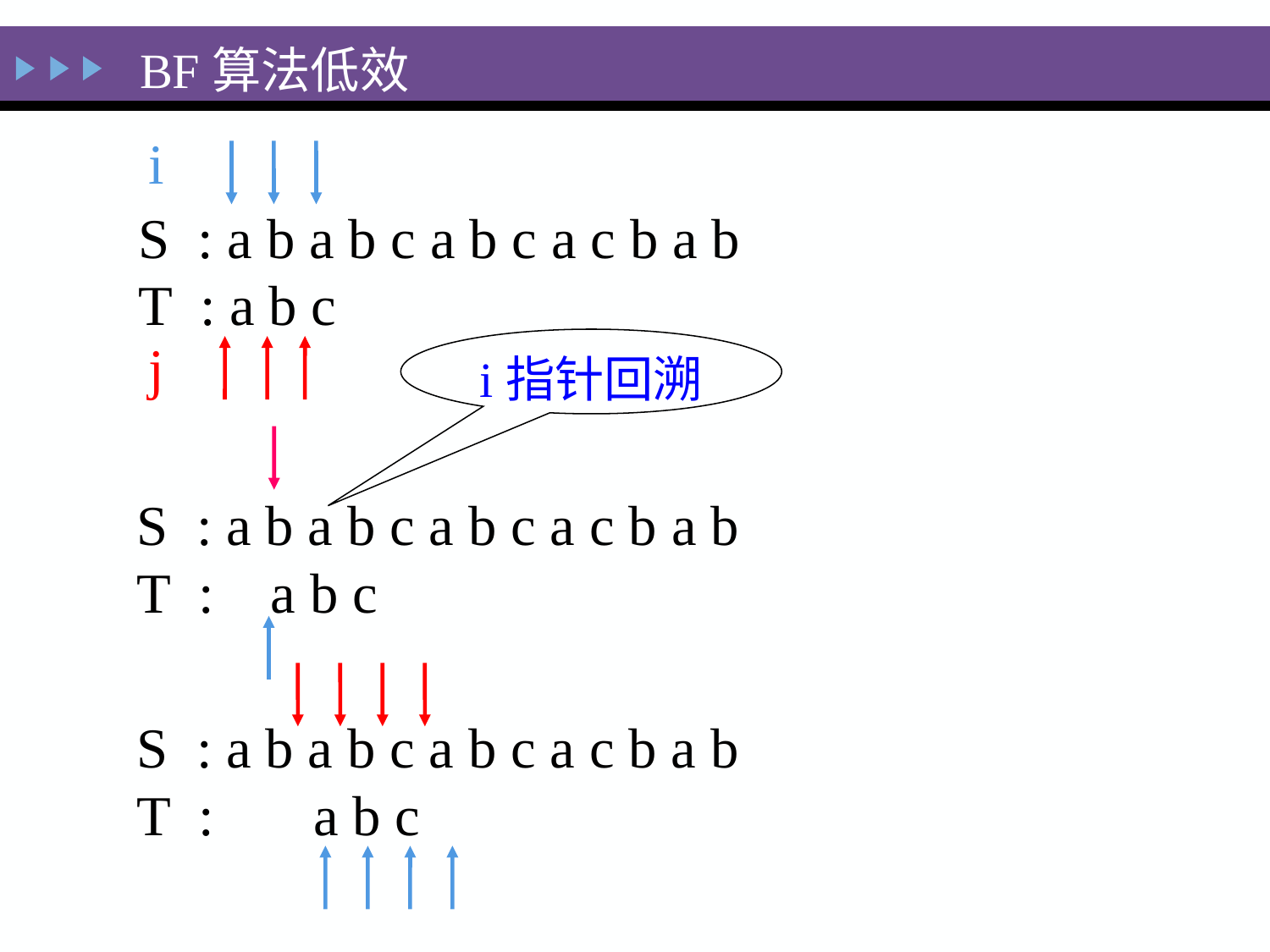

BF算法低效
i

S  : a b a b c a b c a c b a b
T  : a b c
j
i指针回溯

S  : a b a b c a b c a c b a b
T  :    a b c

S  : a b a b c a b c a c b a b
T  :       a b c